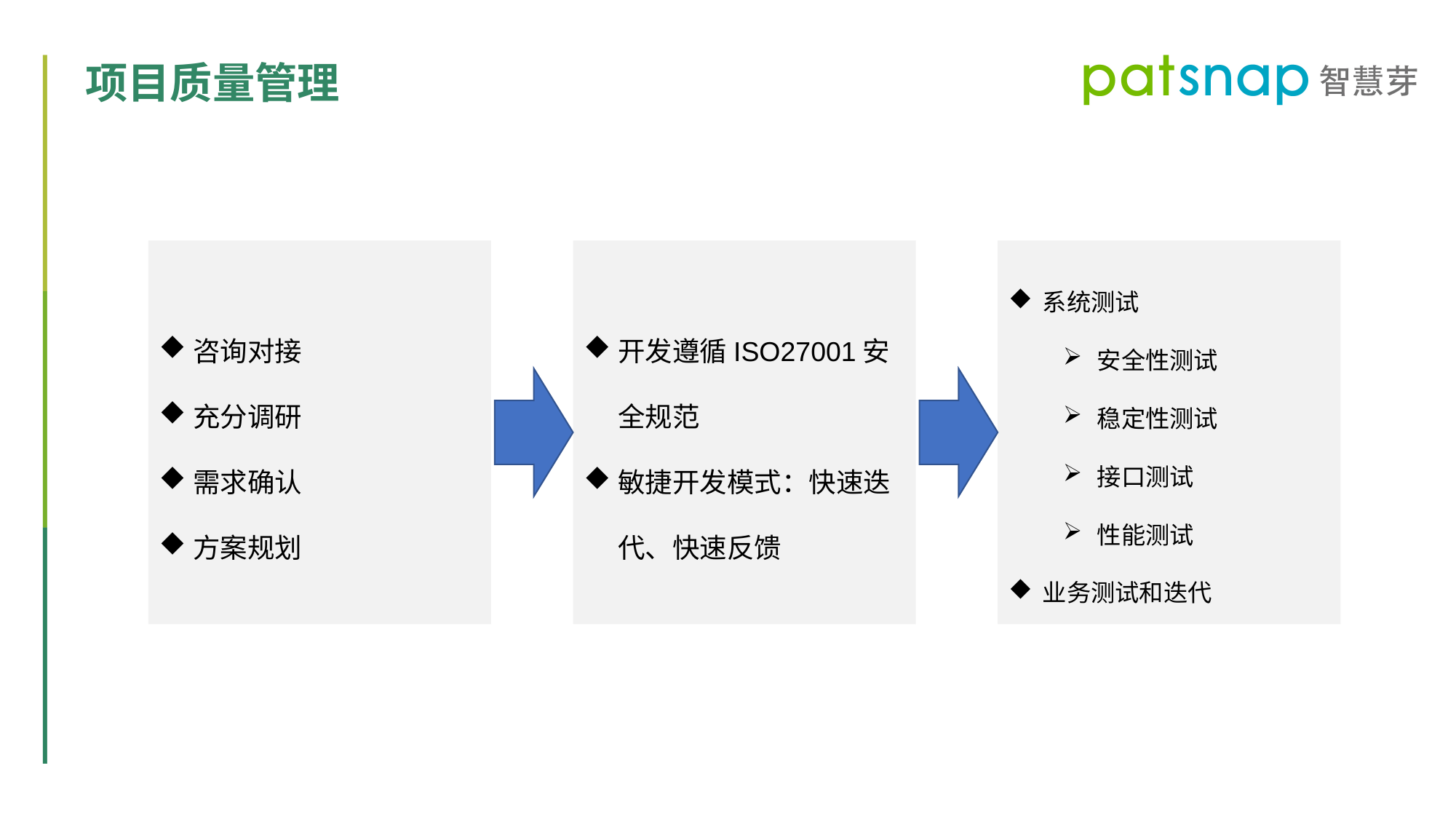

项目质量管理
咨询对接
充分调研
需求确认
方案规划
开发遵循ISO27001安全规范
敏捷开发模式：快速迭代、快速反馈
系统测试
安全性测试
稳定性测试
接口测试
性能测试
业务测试和迭代